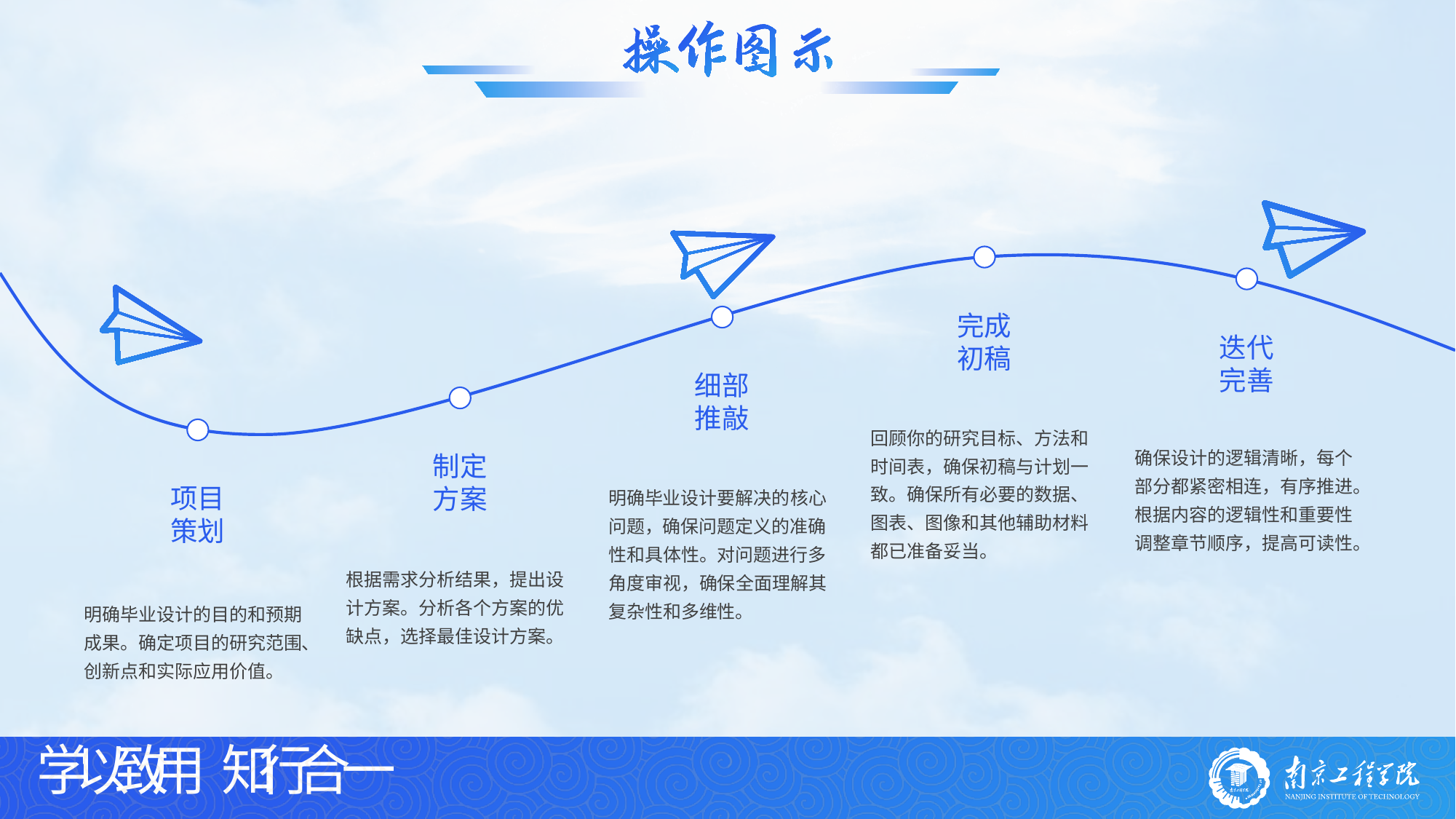

完成
初稿
迭代
完善
细部
推敲
回顾你的研究目标、方法和时间表，确保初稿与计划一致。确保所有必要的数据、图表、图像和其他辅助材料都已准备妥当。
确保设计的逻辑清晰，每个部分都紧密相连，有序推进。根据内容的逻辑性和重要性调整章节顺序，提高可读性。
制定
方案
明确毕业设计要解决的核心问题，确保问题定义的准确性和具体性。对问题进行多角度审视，确保全面理解其复杂性和多维性。
项目
策划
根据需求分析结果，提出设计方案。分析各个方案的优缺点，选择最佳设计方案。
明确毕业设计的目的和预期成果。确定项目的研究范围、创新点和实际应用价值。